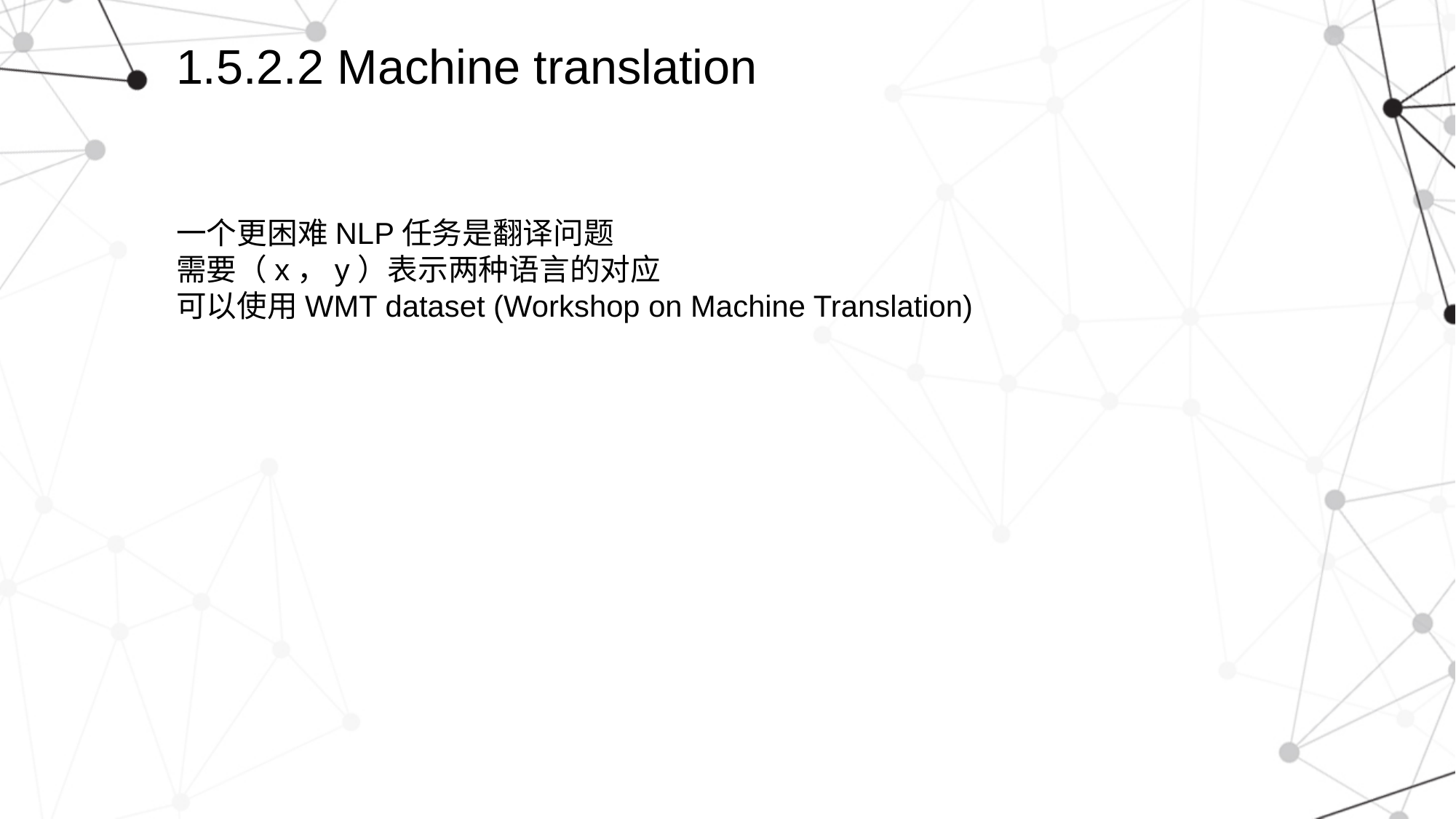

# 1.5.2.2 Machine translation
一个更困难NLP任务是翻译问题
需要（x，y）表示两种语言的对应
可以使用WMT dataset (Workshop on Machine Translation)